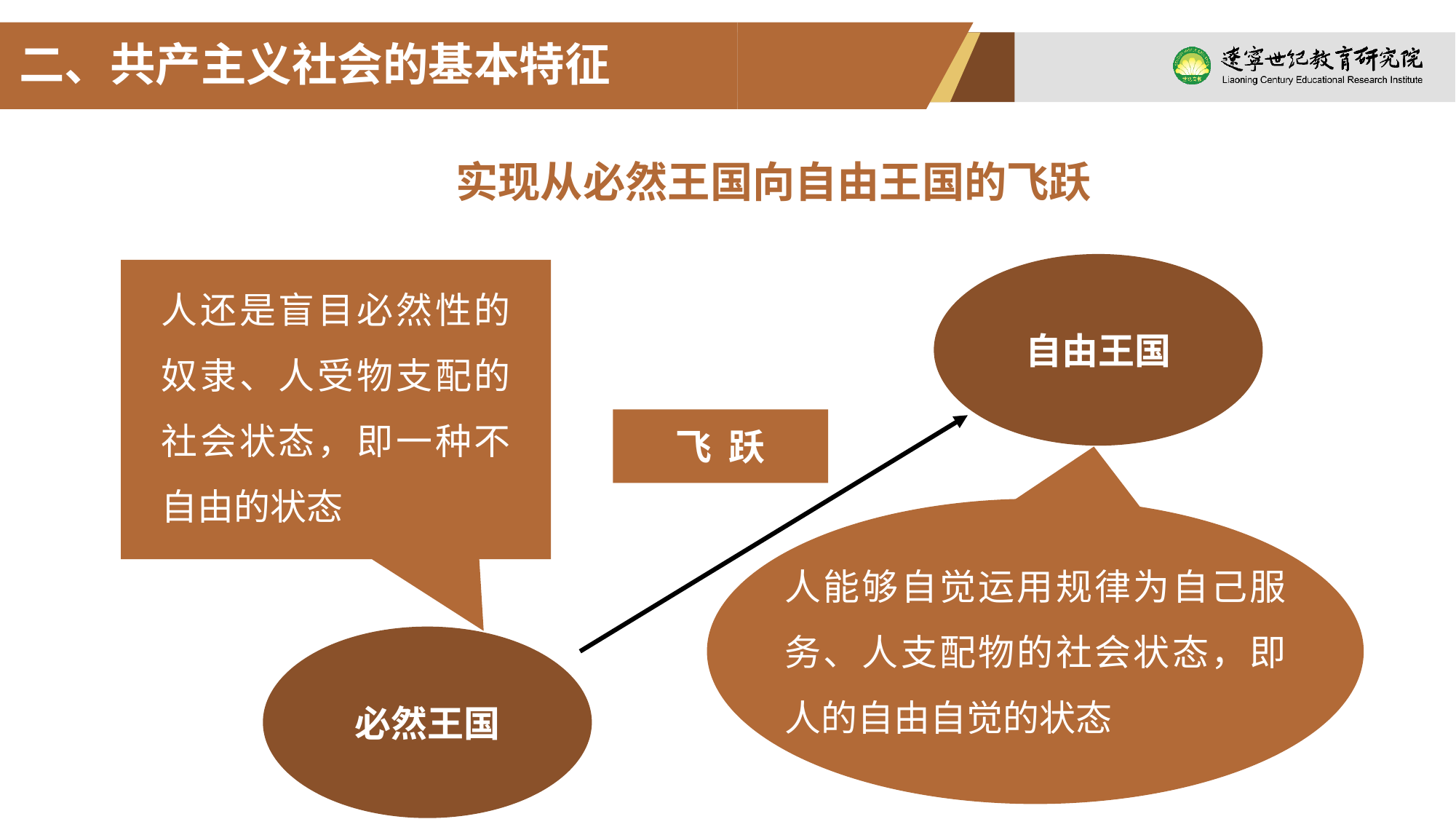

二、共产主义社会的基本特征
实现从必然王国向自由王国的飞跃
自由王国

人还是盲目必然性的奴隶、人受物支配的社会状态，即一种不自由的状态
飞  跃

人能够自觉运用规律为自己服务、人支配物的社会状态，即人的自由自觉的状态
必然王国